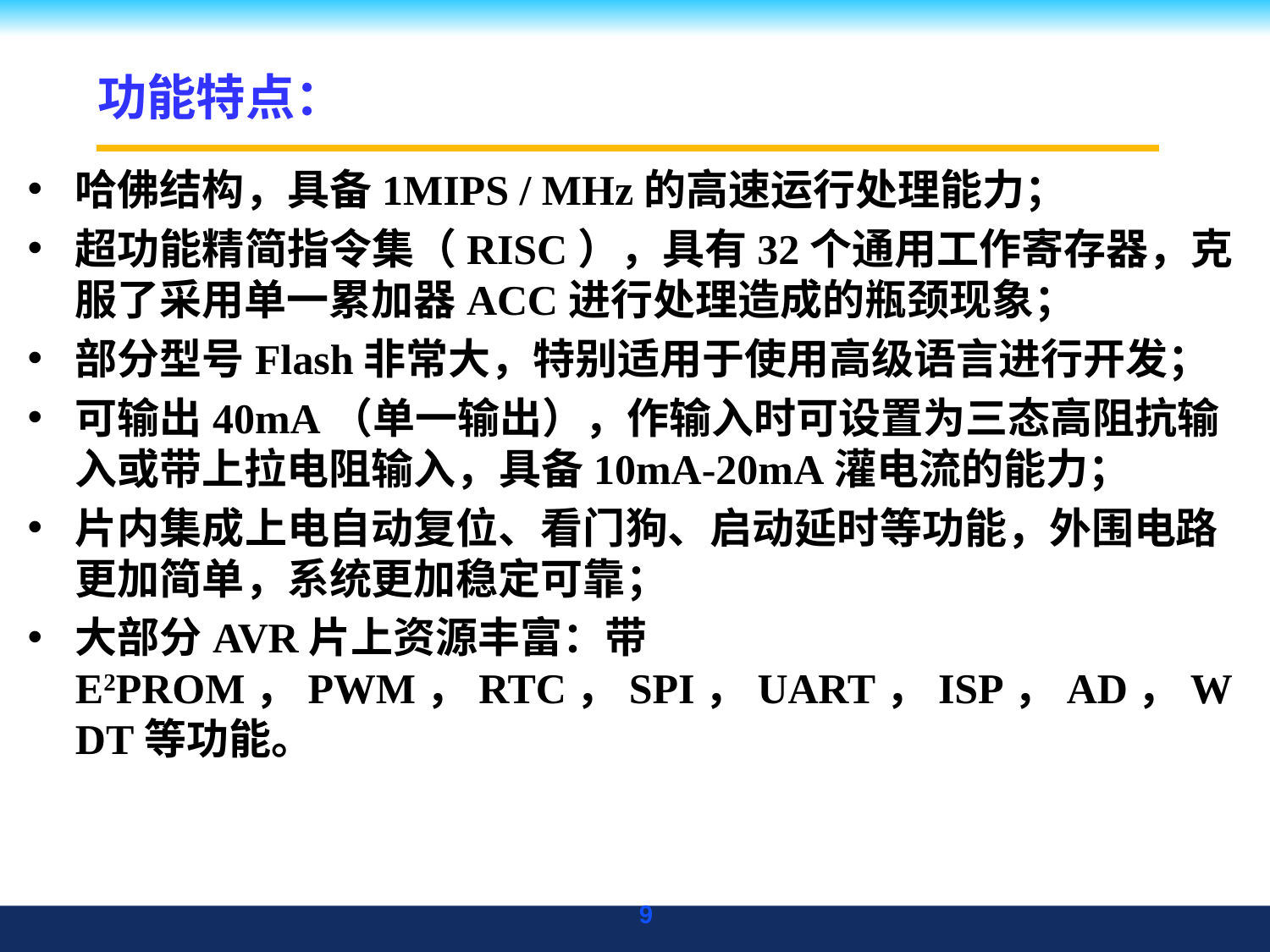

# 功能特点：
哈佛结构，具备1MIPS / MHz的高速运行处理能力；
超功能精简指令集（RISC），具有32个通用工作寄存器，克服了采用单一累加器ACC进行处理造成的瓶颈现象；
部分型号Flash非常大，特别适用于使用高级语言进行开发；
可输出40mA（单一输出），作输入时可设置为三态高阻抗输入或带上拉电阻输入，具备10mA-20mA灌电流的能力；
片内集成上电自动复位、看门狗、启动延时等功能，外围电路更加简单，系统更加稳定可靠；
大部分AVR片上资源丰富：带E2PROM，PWM，RTC，SPI，UART，ISP，AD，WDT等功能。
9